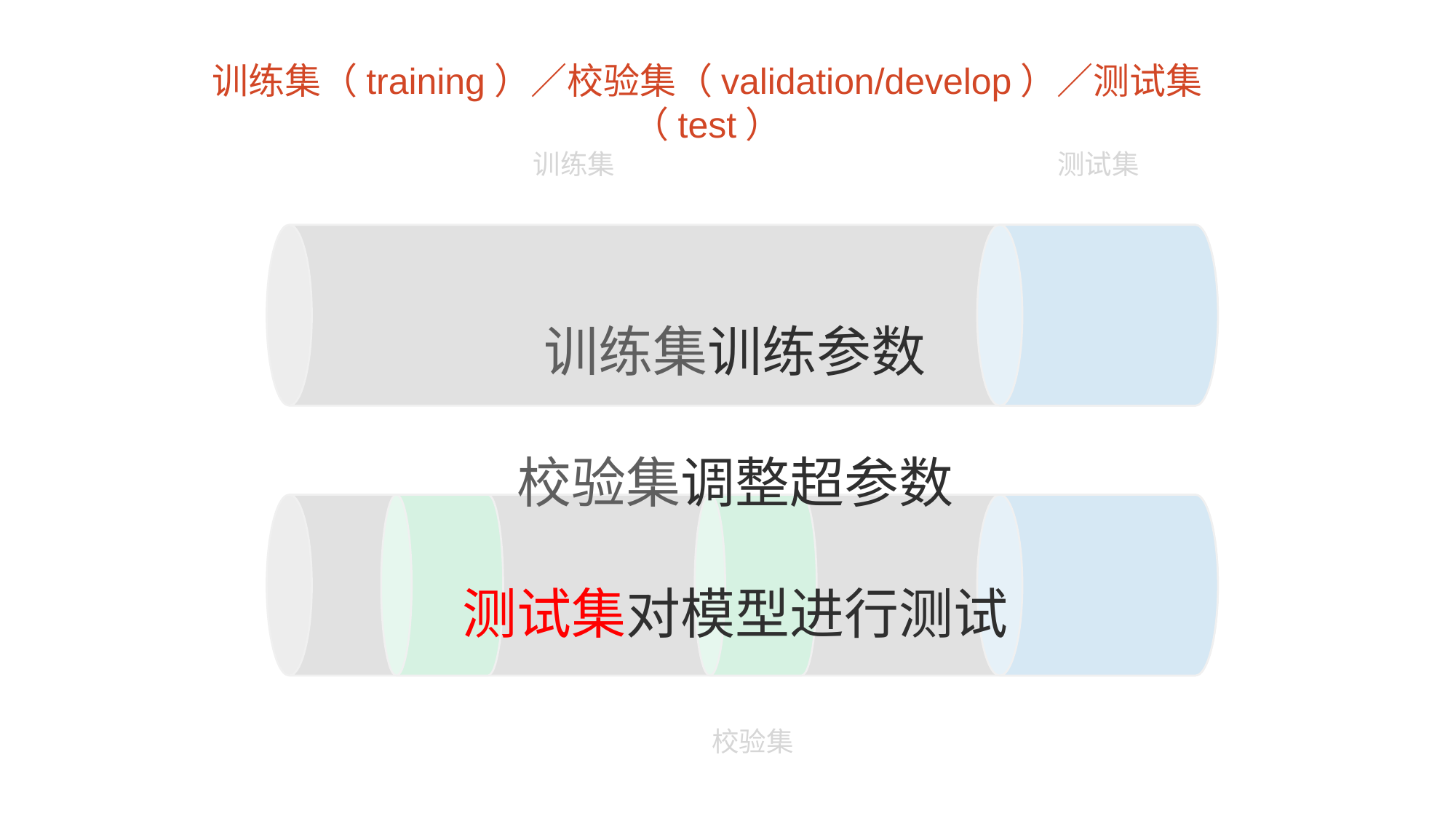

训练集（training）／校验集（validation/develop）／测试集（test）

训练集训练参数

校验集调整超参数

测试集对模型进行测试
训练集
测试集

校验集